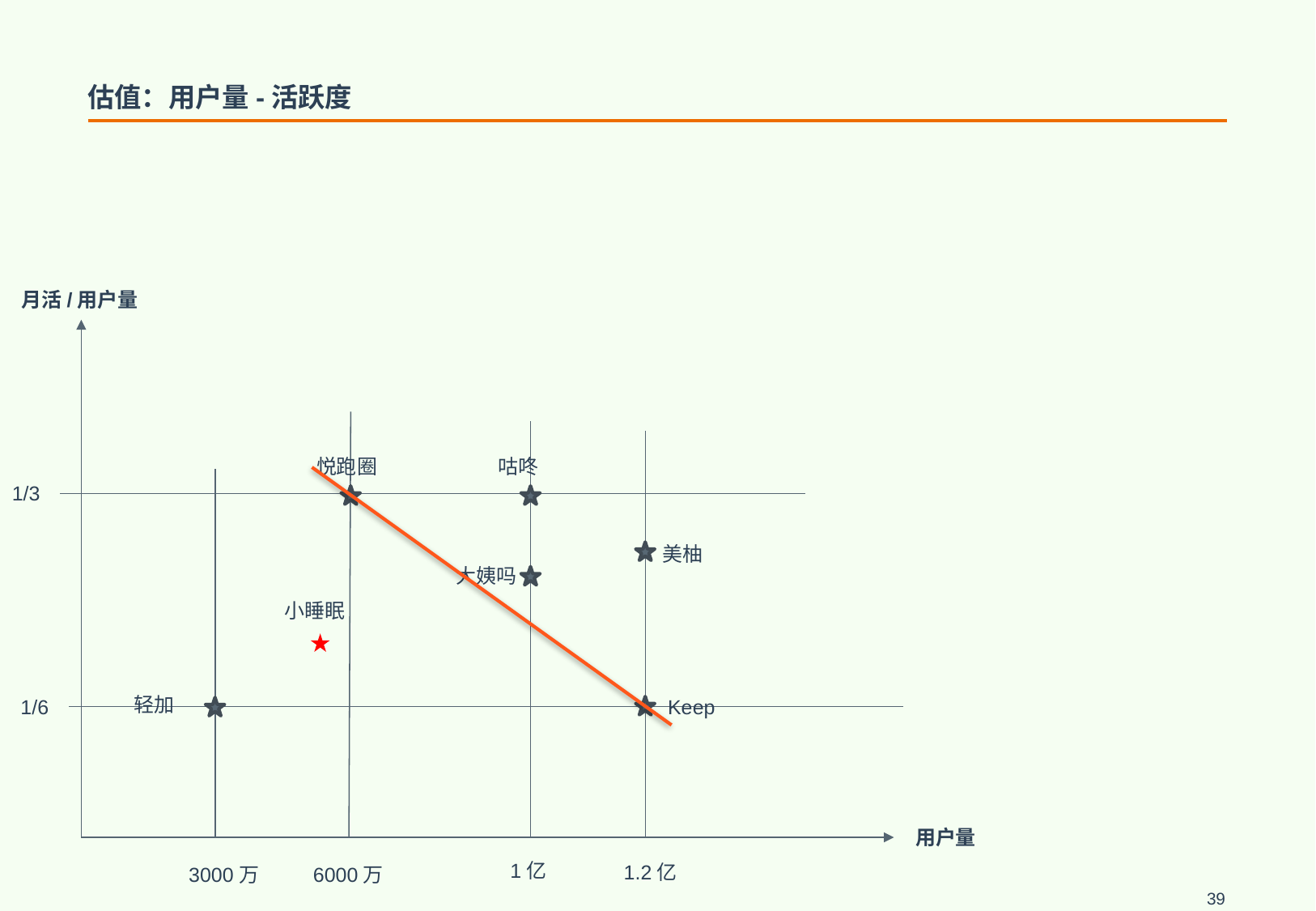

# 估值：用户量-活跃度
月活/用户量
咕咚
悦跑圈
1/3

美柚

大姨吗

小睡眠

轻加
1/6
Keep

用户量
1亿
1.2亿
3000万
6000万